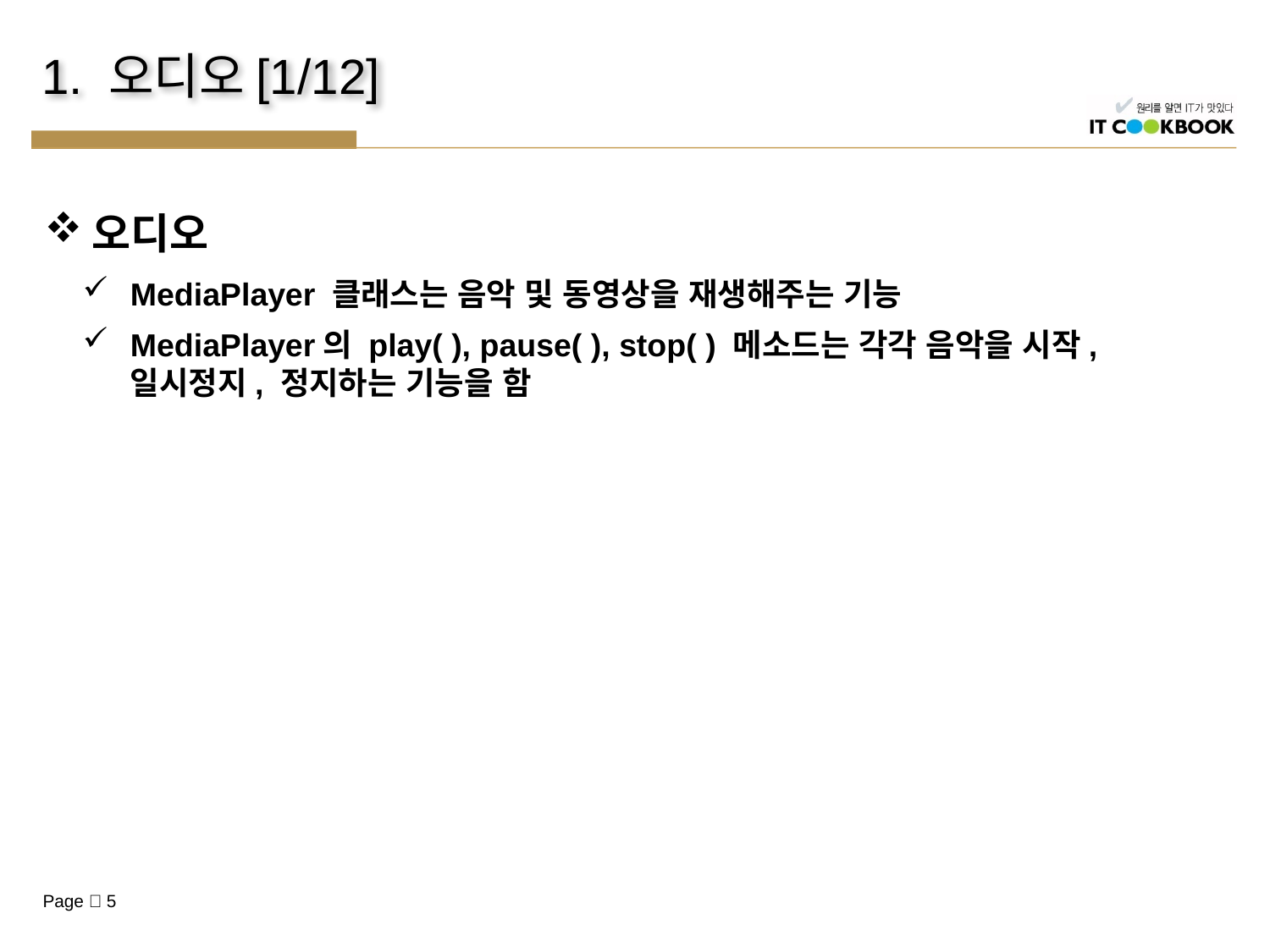

# 1. 오디오[1/12]
오디오
MediaPlayer 클래스는 음악 및 동영상을 재생해주는 기능
MediaPlayer의 play( ), pause( ), stop( ) 메소드는 각각 음악을 시작, 일시정지, 정지하는 기능을 함